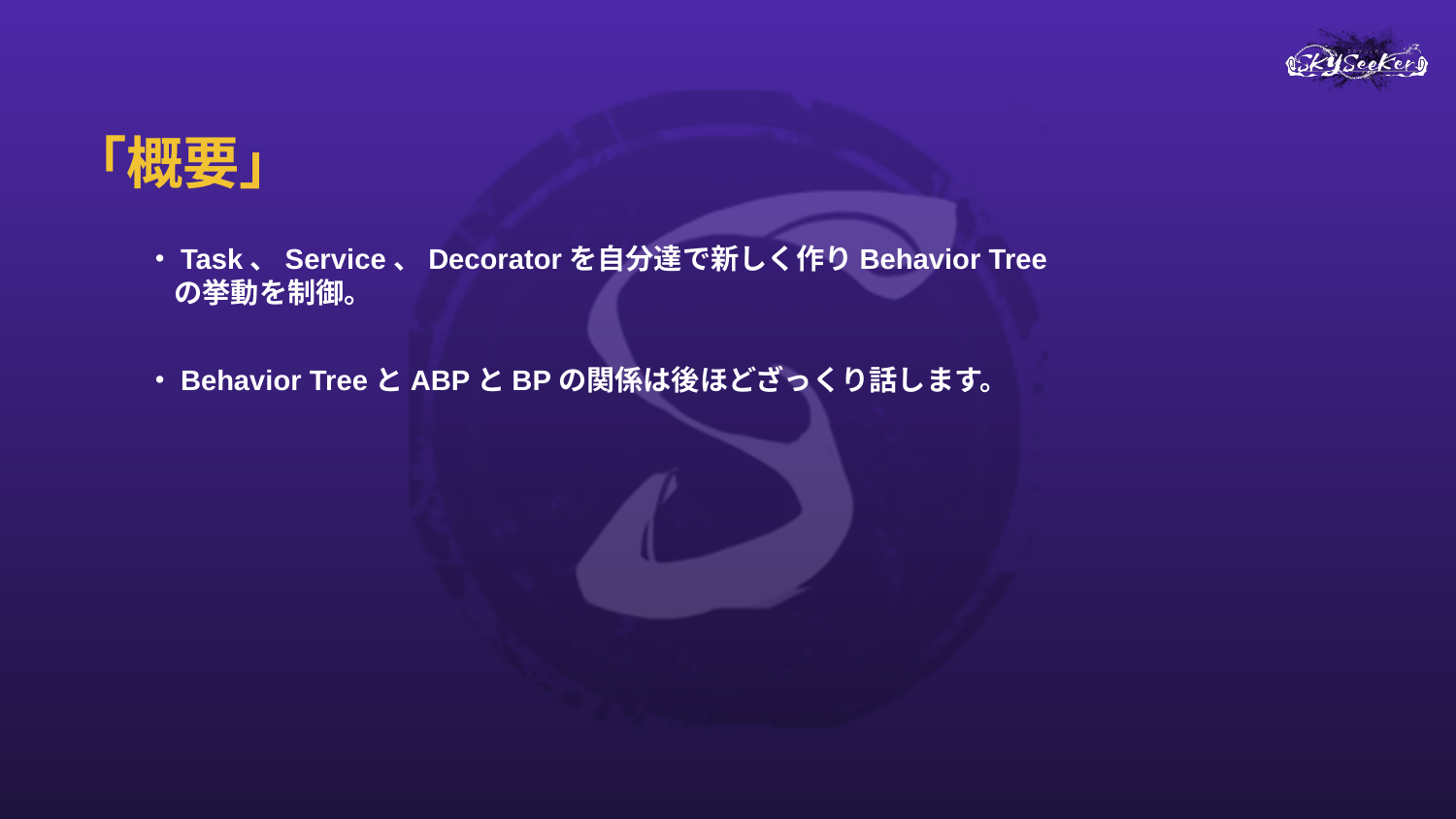

# 「概要」
・Task、Service、Decoratorを自分達で新しく作りBehavior Tree
　の挙動を制御。
・Behavior TreeとABPとBPの関係は後ほどざっくり話します。